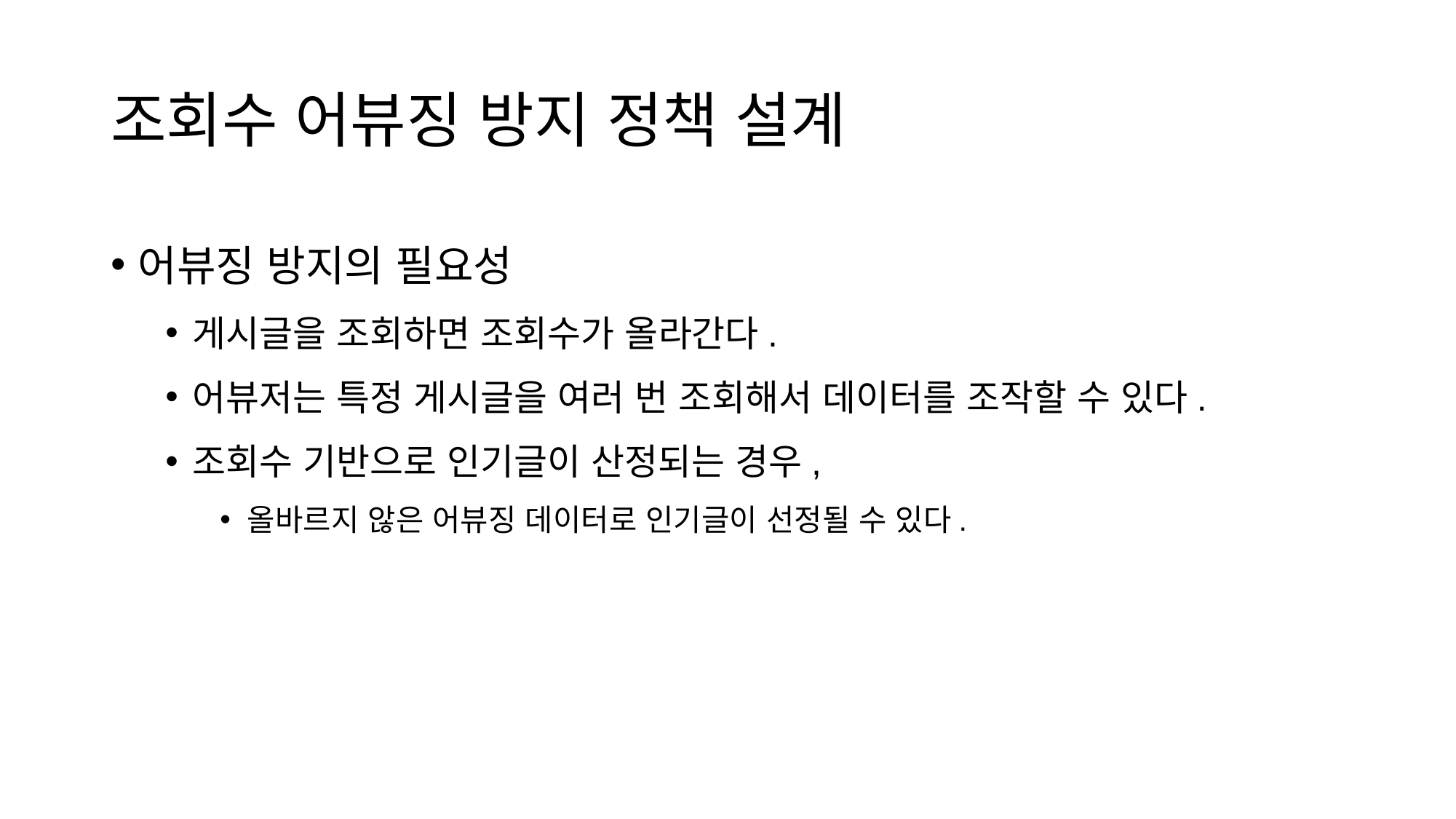

# 조회수 어뷰징 방지 정책 설계
어뷰징 방지의 필요성
게시글을 조회하면 조회수가 올라간다.
어뷰저는 특정 게시글을 여러 번 조회해서 데이터를 조작할 수 있다.
조회수 기반으로 인기글이 산정되는 경우,
올바르지 않은 어뷰징 데이터로 인기글이 선정될 수 있다.